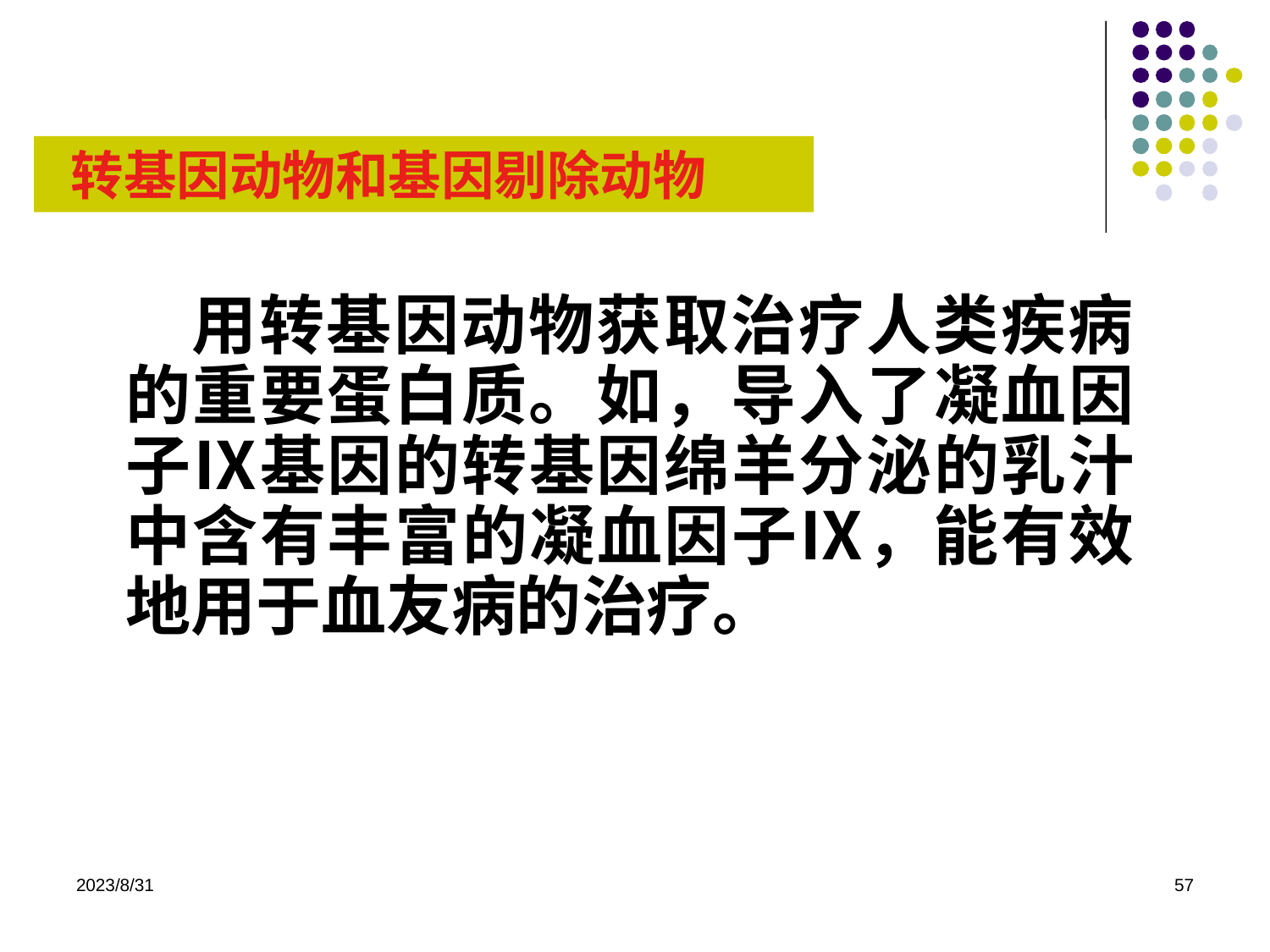

转基因动物和基因剔除动物
          用转基因动物获取治疗人类疾病的重要蛋白质。如，导入了凝血因子Ⅸ基因的转基因绵羊分泌的乳汁中含有丰富的凝血因子Ⅸ，能有效地用于血友病的治疗。
2023/8/31
57